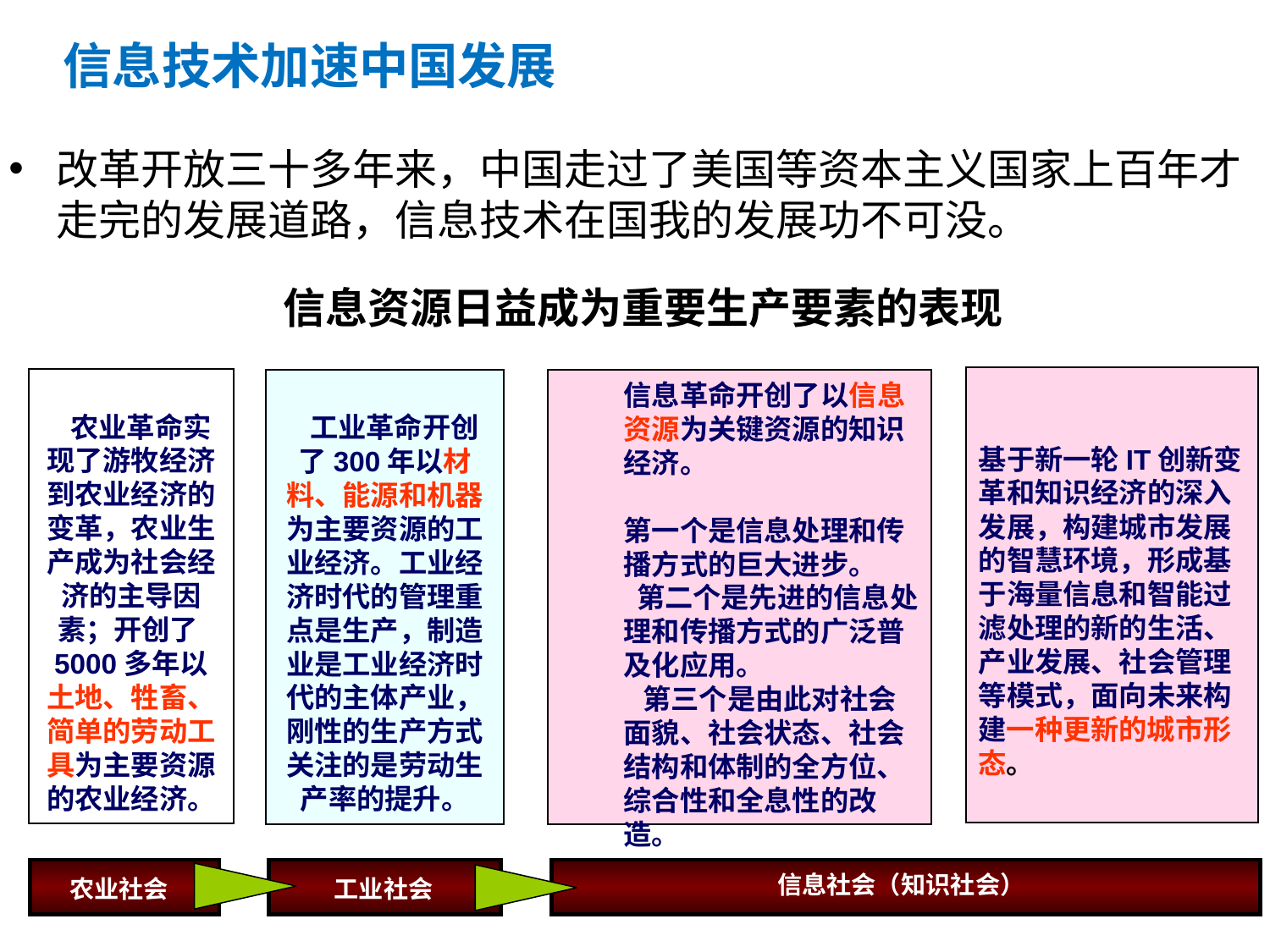

# 信息技术加速中国发展
改革开放三十多年来，中国走过了美国等资本主义国家上百年才走完的发展道路，信息技术在国我的发展功不可没。
信息资源日益成为重要生产要素的表现

基于新一轮IT创新变革和知识经济的深入发展，构建城市发展的智慧环境，形成基于海量信息和智能过滤处理的新的生活、产业发展、社会管理等模式，面向未来构建一种更新的城市形态。

  农业革命实现了游牧经济到农业经济的变革，农业生产成为社会经济的主导因素；开创了5000多年以土地、牲畜、简单的劳动工具为主要资源的农业经济。

  工业革命开创了300年以材料、能源和机器为主要资源的工业经济。工业经济时代的管理重点是生产，制造业是工业经济时代的主体产业，刚性的生产方式关注的是劳动生产率的提升。

信息革命开创了以信息资源为关键资源的知识经济。

第一个是信息处理和传播方式的巨大进步。
 第二个是先进的信息处理和传播方式的广泛普及化应用。
  第三个是由此对社会面貌、社会状态、社会结构和体制的全方位、综合性和全息性的改造。

信息社会（知识社会）
农业社会
工业社会